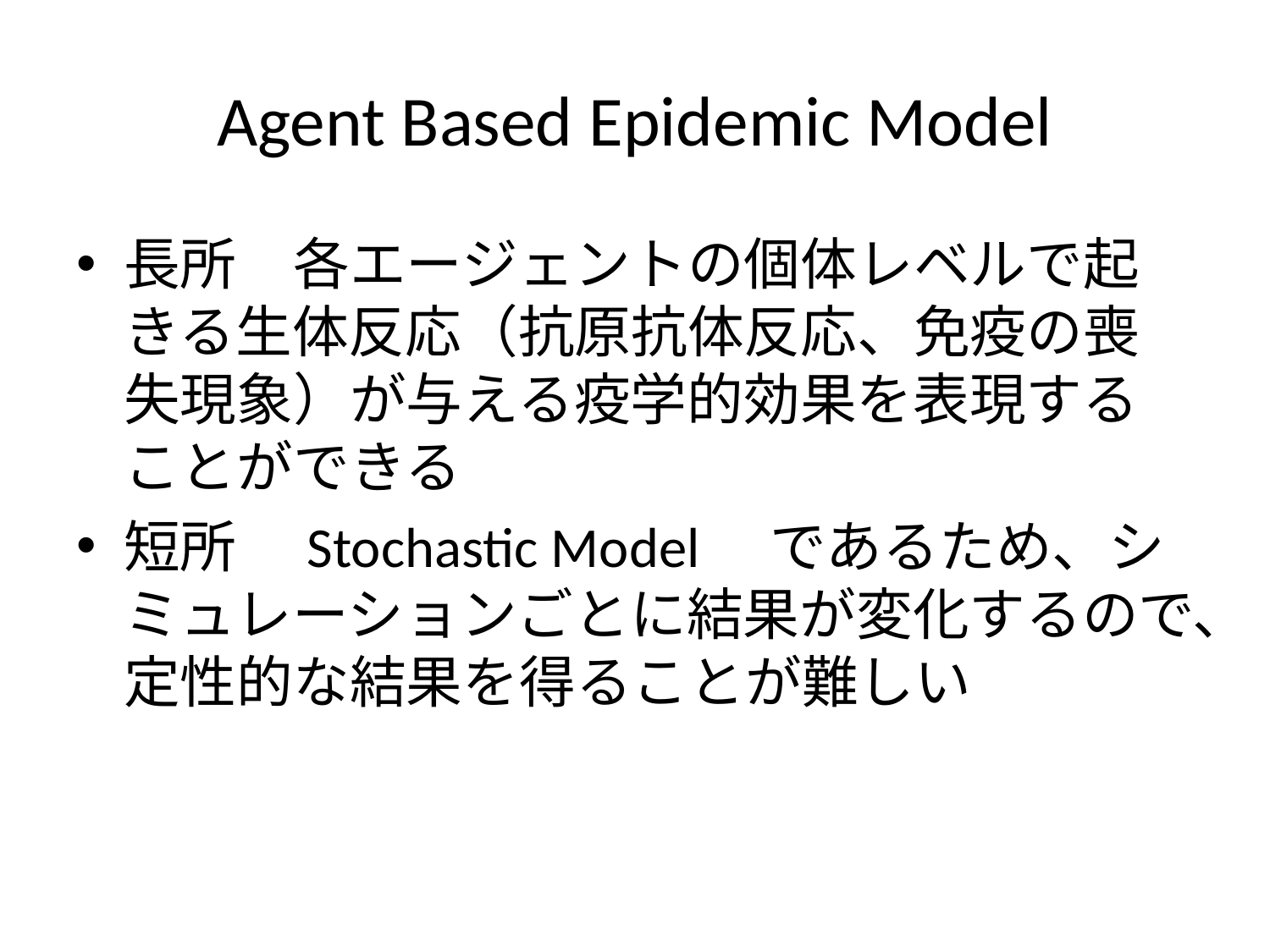

# Agent Based Epidemic Model
長所　各エージェントの個体レベルで起きる生体反応（抗原抗体反応、免疫の喪失現象）が与える疫学的効果を表現することができる
短所　Stochastic Model　であるため、シミュレーションごとに結果が変化するので、定性的な結果を得ることが難しい